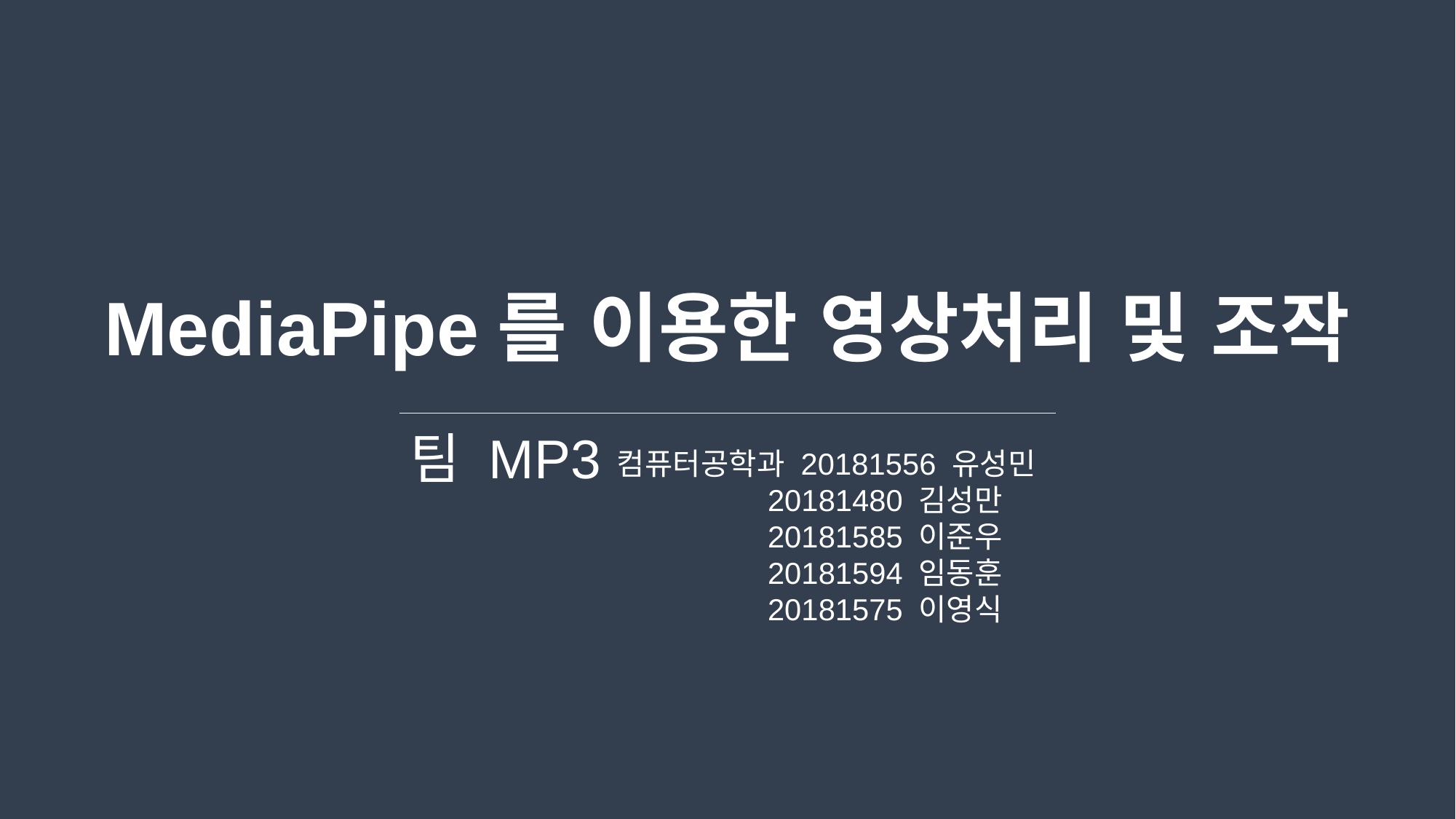

MediaPipe를 이용한 영상처리 및 조작
팀 MP3
컴퓨터공학과 20181556 유성민
                  20181480 김성만
                  20181585 이준우
                  20181594 임동훈
                  20181575 이영식
1